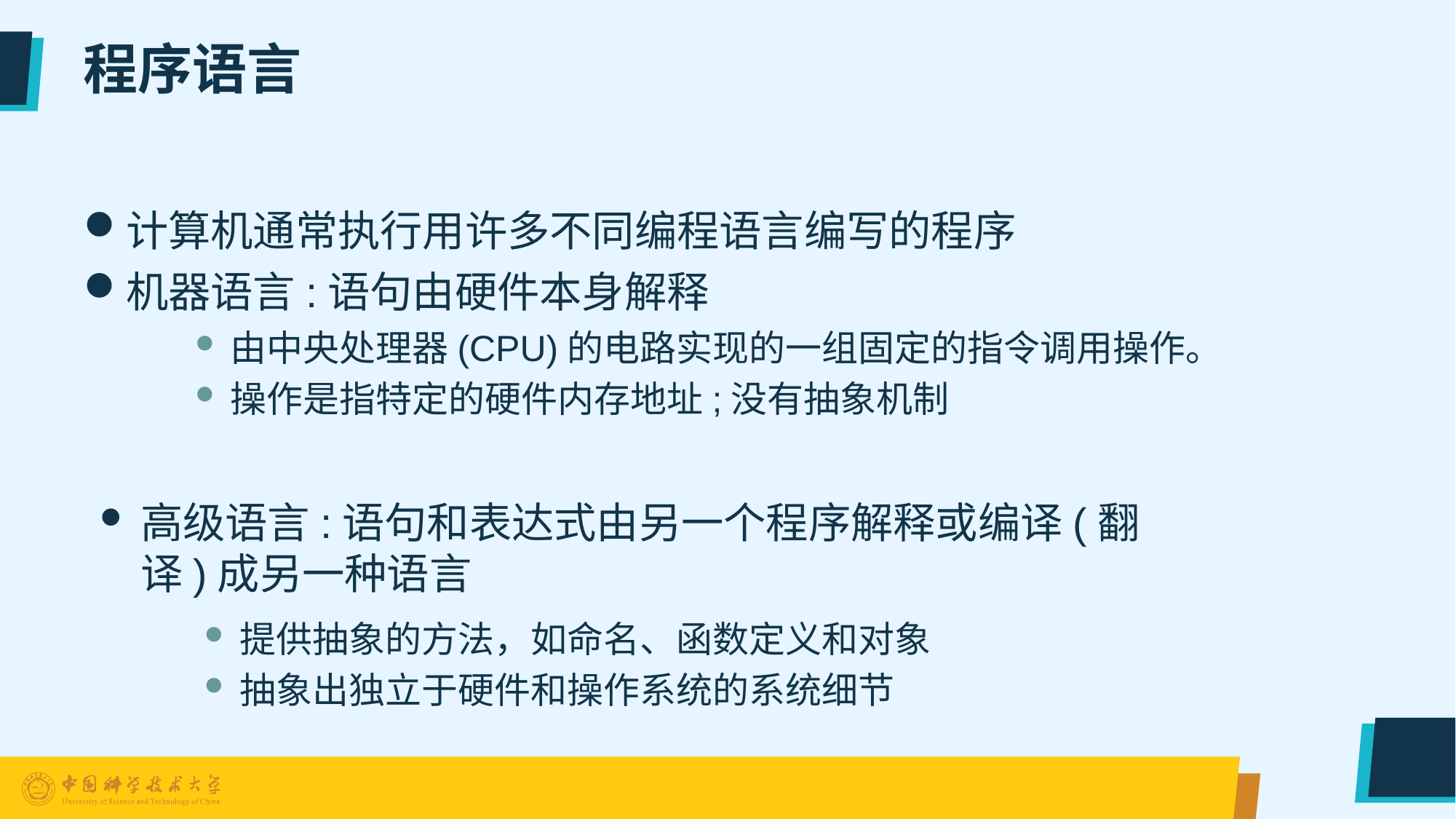

# 程序语言

计算机通常执行用许多不同编程语言编写的程序
机器语言:语句由硬件本身解释

由中央处理器(CPU)的电路实现的一组固定的指令调用操作。
操作是指特定的硬件内存地址;没有抽象机制

高级语言:语句和表达式由另一个程序解释或编译(翻译)成另一种语言

提供抽象的方法，如命名、函数定义和对象
抽象出独立于硬件和操作系统的系统细节